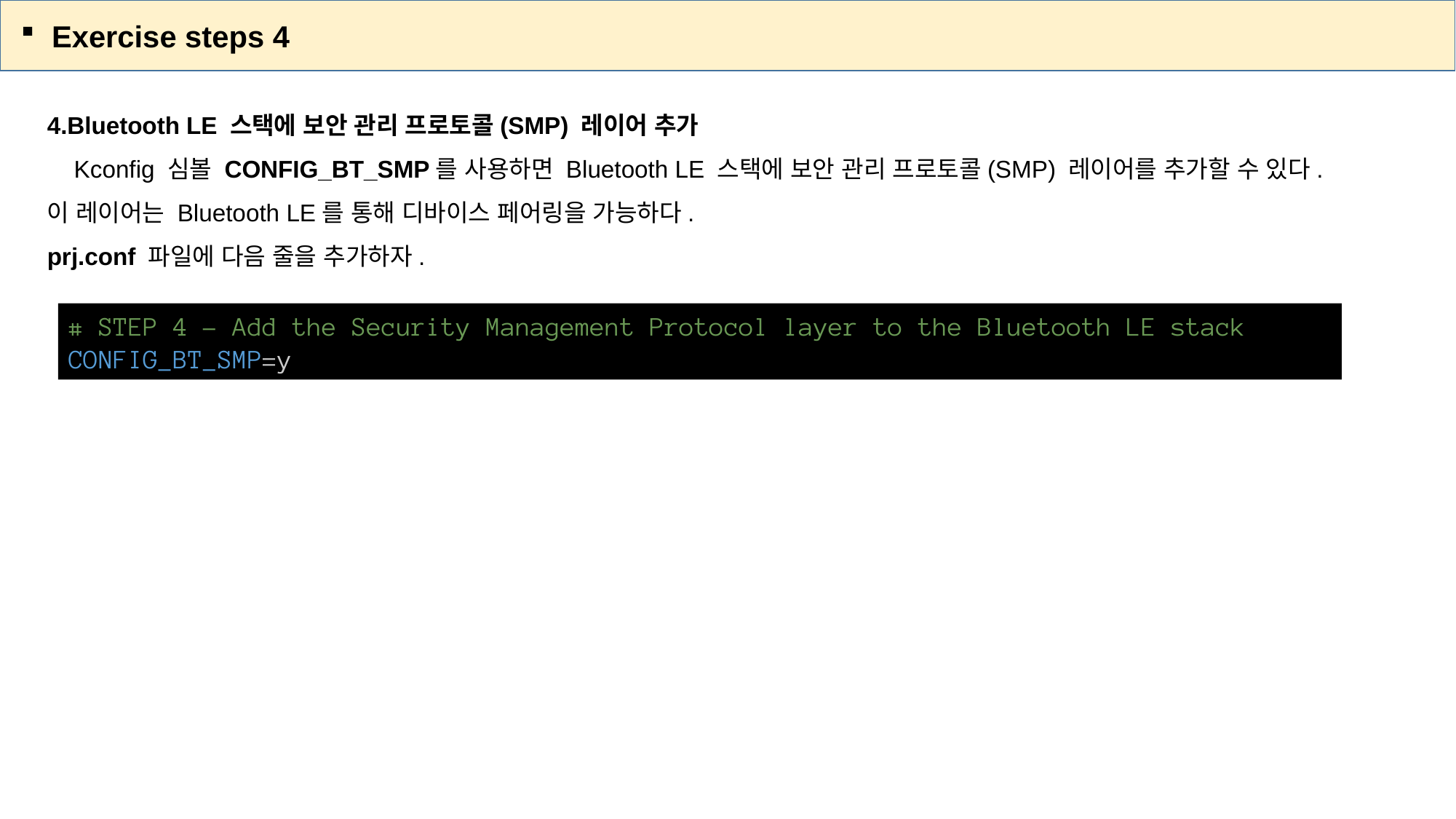

Exercise steps 4
Bluetooth LE 스택에 보안 관리 프로토콜(SMP) 레이어 추가
    Kconfig 심볼 CONFIG_BT_SMP를 사용하면 Bluetooth LE 스택에 보안 관리 프로토콜(SMP) 레이어를 추가할 수 있다. 이 레이어는 Bluetooth LE를 통해 디바이스 페어링을 가능하다.
prj.conf 파일에 다음 줄을 추가하자.
# STEP 4 - Add the Security Management Protocol layer to the Bluetooth LE stack
CONFIG_BT_SMP=y